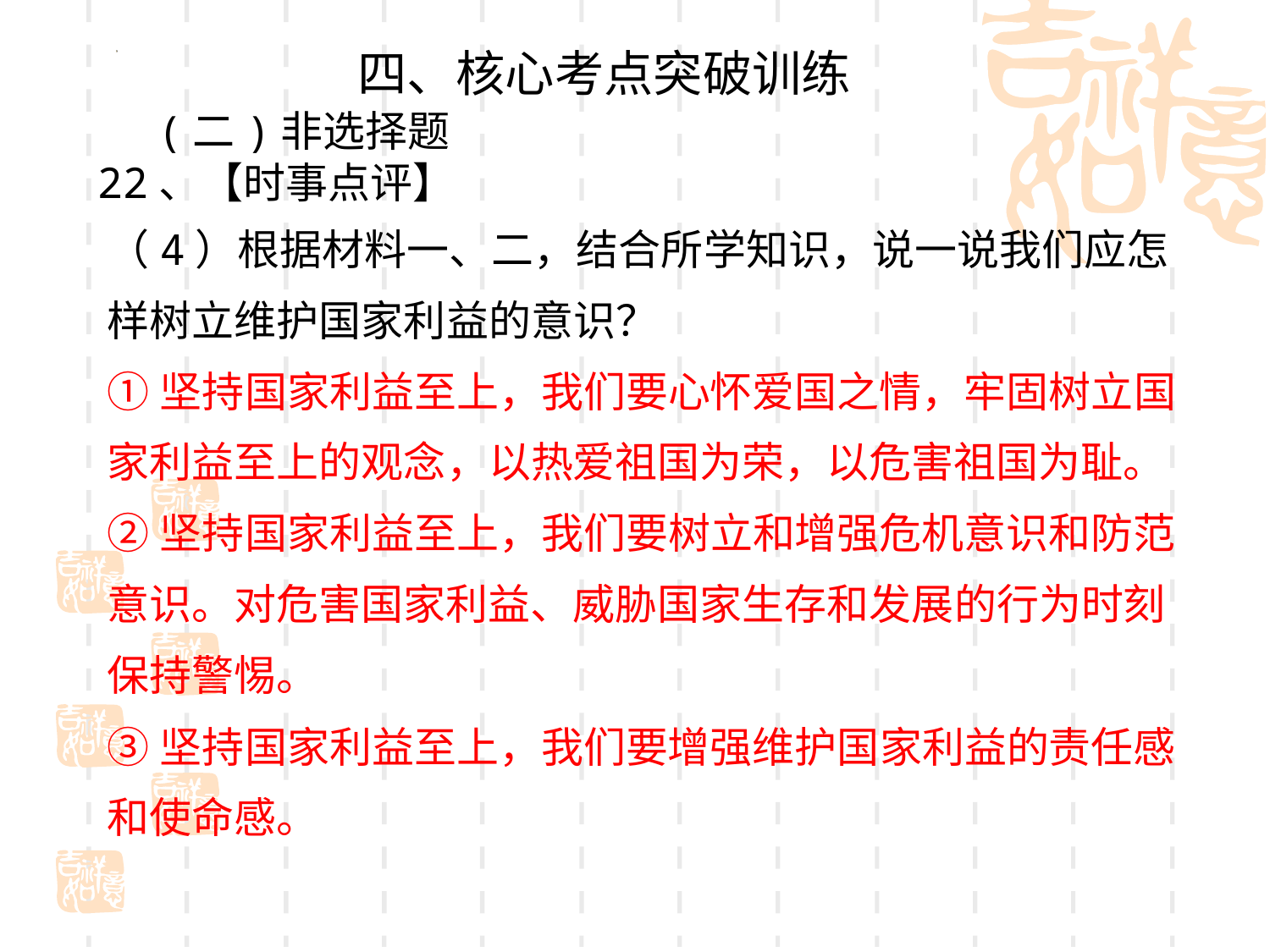

四、核心考点突破训练
(二)非选择题
22、【时事点评】
（4）根据材料一、二，结合所学知识，说一说我们应怎样树立维护国家利益的意识？
①坚持国家利益至上，我们要心怀爱国之情，牢固树立国家利益至上的观念，以热爱祖国为荣，以危害祖国为耻。
②坚持国家利益至上，我们要树立和增强危机意识和防范意识。对危害国家利益、威胁国家生存和发展的行为时刻保持警惕。
③坚持国家利益至上，我们要增强维护国家利益的责任感和使命感。